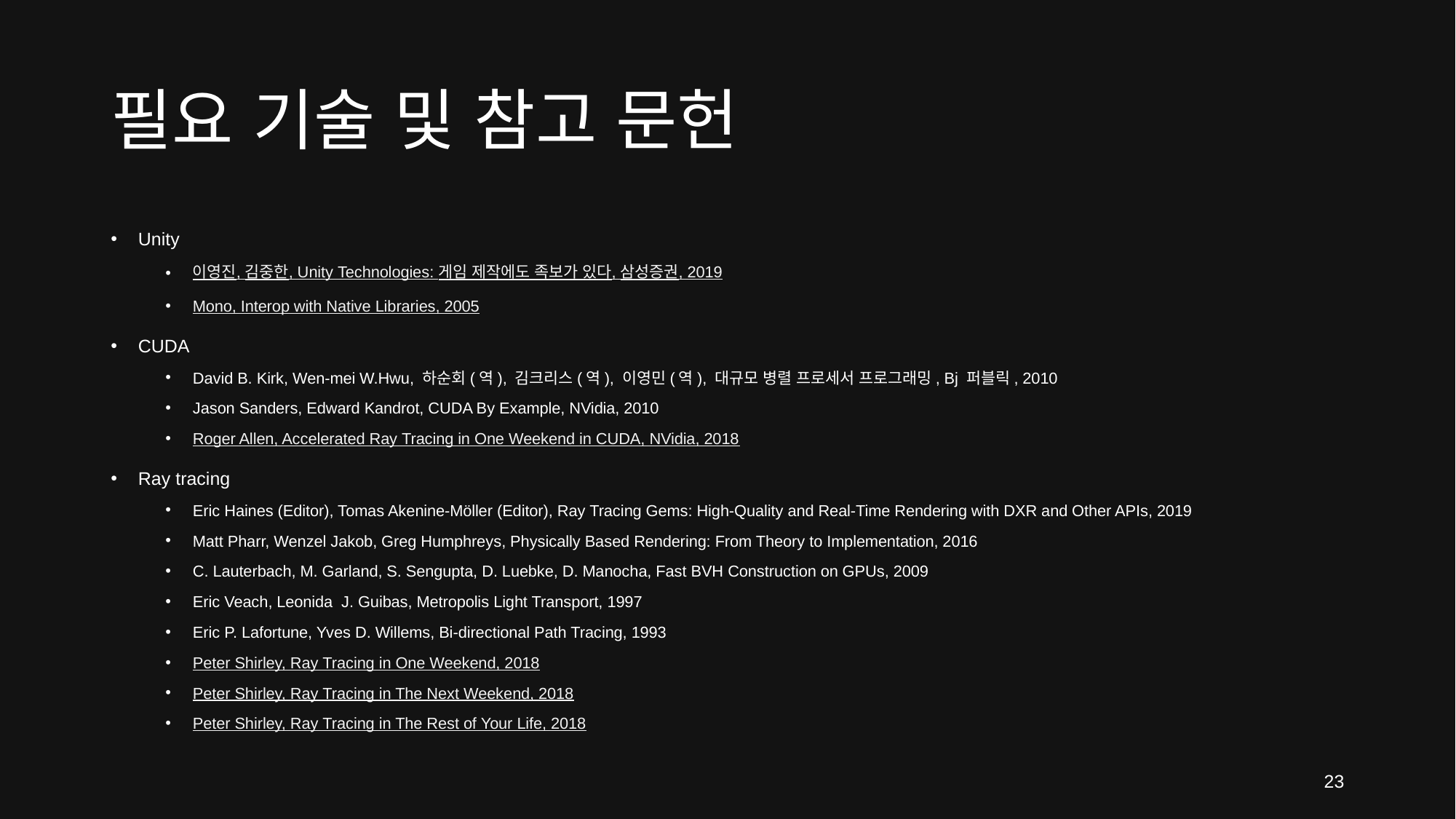

# 필요 기술 및 참고 문헌
Unity
이영진, 김중한, Unity Technologies: 게임 제작에도 족보가 있다, 삼성증권, 2019
Mono, Interop with Native Libraries, 2005
CUDA
David B. Kirk, Wen-mei W.Hwu, 하순회(역), 김크리스(역), 이영민(역), 대규모 병렬 프로세서 프로그래밍, Bj 퍼블릭, 2010
Jason Sanders, Edward Kandrot, CUDA By Example, NVidia, 2010
Roger Allen, Accelerated Ray Tracing in One Weekend in CUDA, NVidia, 2018
Ray tracing
Eric Haines (Editor), Tomas Akenine-Möller (Editor), Ray Tracing Gems: High-Quality and Real-Time Rendering with DXR and Other APIs, 2019
Matt Pharr, Wenzel Jakob, Greg Humphreys, Physically Based Rendering: From Theory to Implementation, 2016
C. Lauterbach, M. Garland, S. Sengupta, D. Luebke, D. Manocha, Fast BVH Construction on GPUs, 2009
Eric Veach, Leonida  J. Guibas, Metropolis Light Transport, 1997
Eric P. Lafortune, Yves D. Willems, Bi-directional Path Tracing, 1993
Peter Shirley, Ray Tracing in One Weekend, 2018
Peter Shirley, Ray Tracing in The Next Weekend, 2018
Peter Shirley, Ray Tracing in The Rest of Your Life, 2018
23